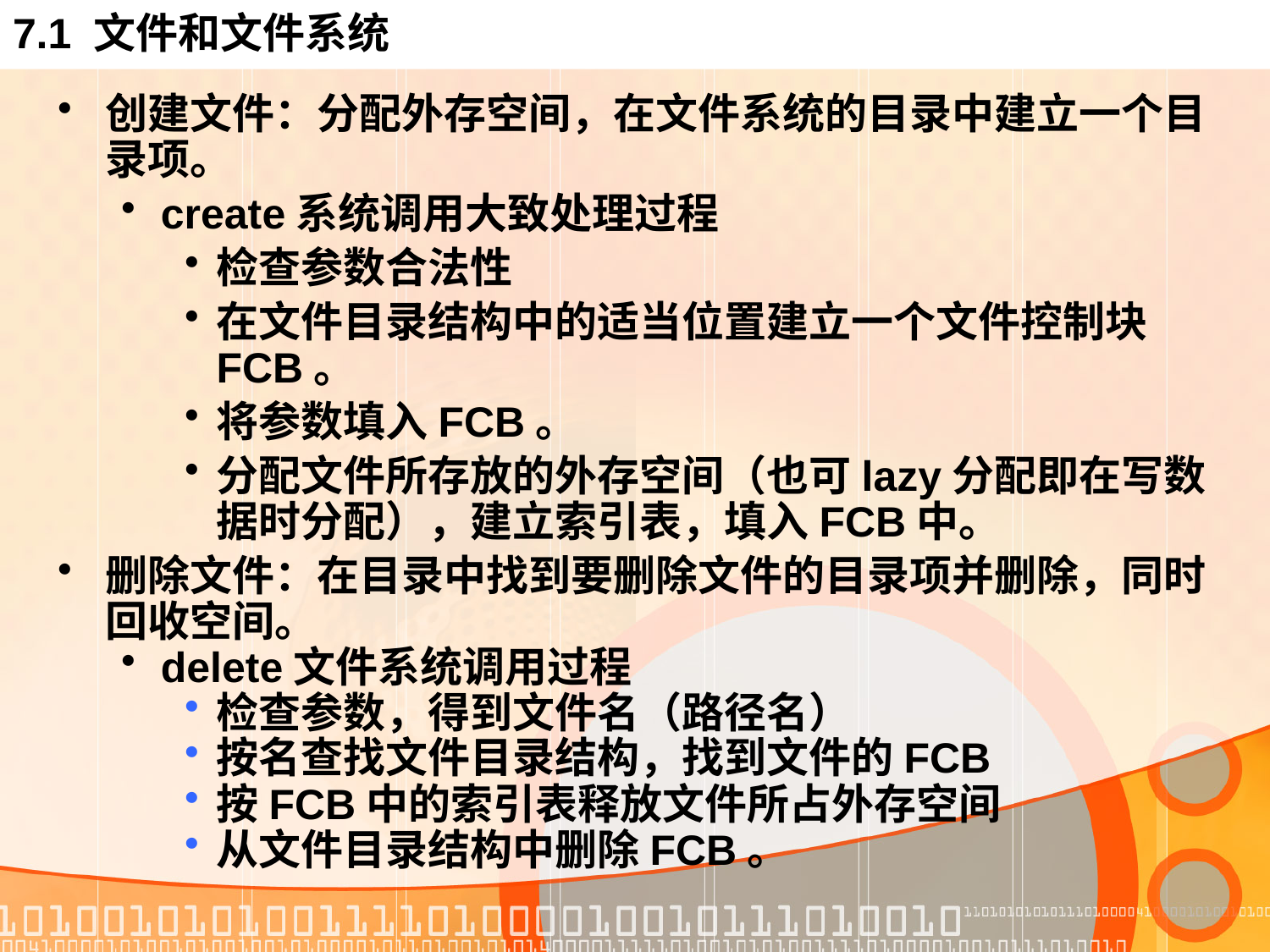

# 7.1 文件和文件系统
创建文件：分配外存空间，在文件系统的目录中建立一个目录项。
create系统调用大致处理过程
检查参数合法性
在文件目录结构中的适当位置建立一个文件控制块FCB。
将参数填入FCB。
分配文件所存放的外存空间（也可lazy分配即在写数据时分配），建立索引表，填入FCB中。
删除文件：在目录中找到要删除文件的目录项并删除，同时回收空间。
delete文件系统调用过程
检查参数，得到文件名（路径名）
按名查找文件目录结构，找到文件的FCB
按FCB中的索引表释放文件所占外存空间
从文件目录结构中删除FCB。